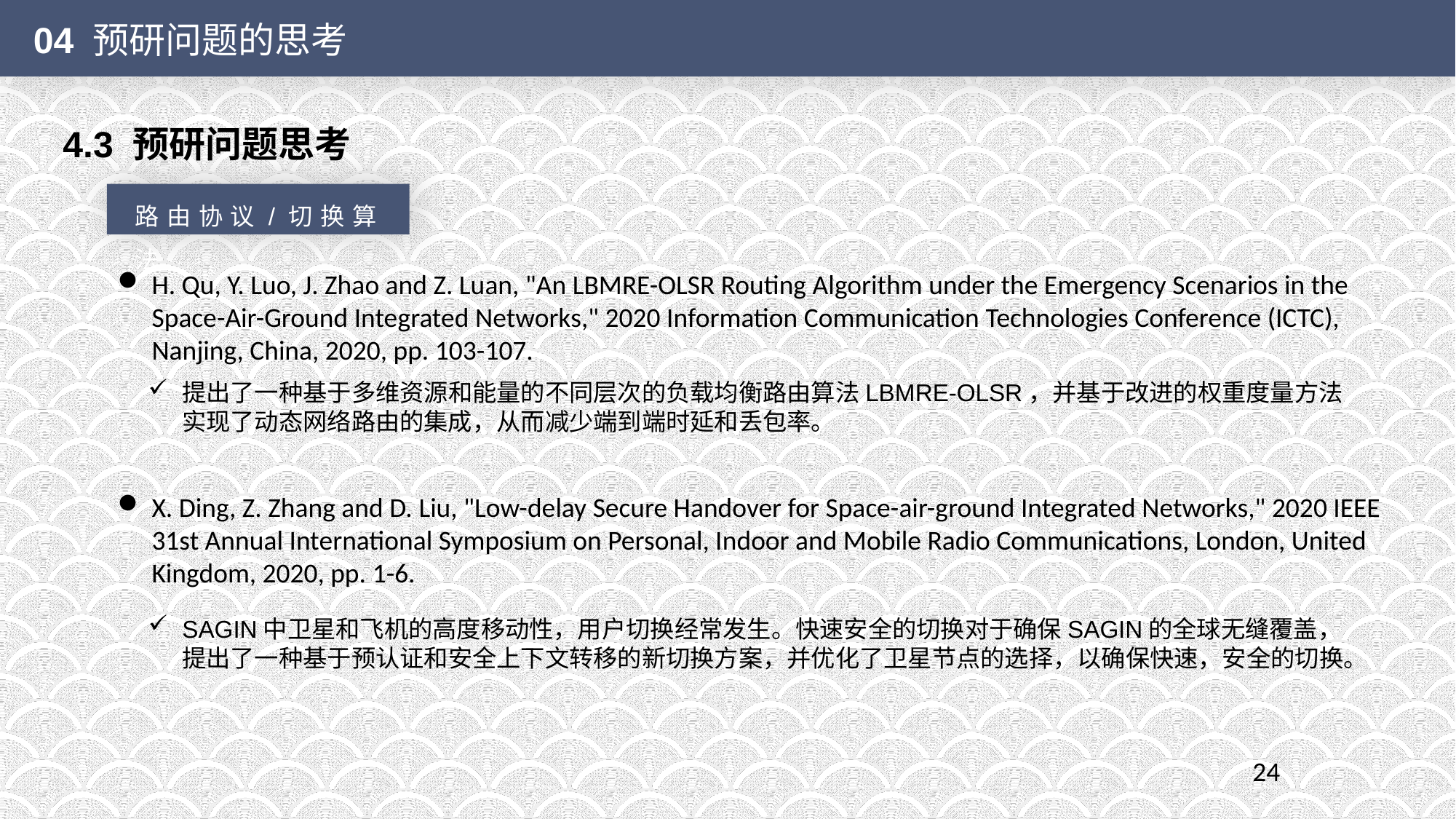

04 预研问题的思考
4.3 预研问题思考
路由协议/切换算法

H. Qu, Y. Luo, J. Zhao and Z. Luan, "An LBMRE-OLSR Routing Algorithm under the Emergency Scenarios in the Space-Air-Ground Integrated Networks," 2020 Information Communication Technologies Conference (ICTC), Nanjing, China, 2020, pp. 103-107.
提出了一种基于多维资源和能量的不同层次的负载均衡路由算法LBMRE-OLSR，并基于改进的权重度量方法实现了动态网络路由的集成，从而减少端到端时延和丢包率。
X. Ding, Z. Zhang and D. Liu, "Low-delay Secure Handover for Space-air-ground Integrated Networks," 2020 IEEE 31st Annual International Symposium on Personal, Indoor and Mobile Radio Communications, London, United Kingdom, 2020, pp. 1-6.
SAGIN中卫星和飞机的高度移动性，用户切换经常发生。快速安全的切换对于确保SAGIN的全球无缝覆盖，提出了一种基于预认证和安全上下文转移的新切换方案，并优化了卫星节点的选择，以确保快速，安全的切换。
24